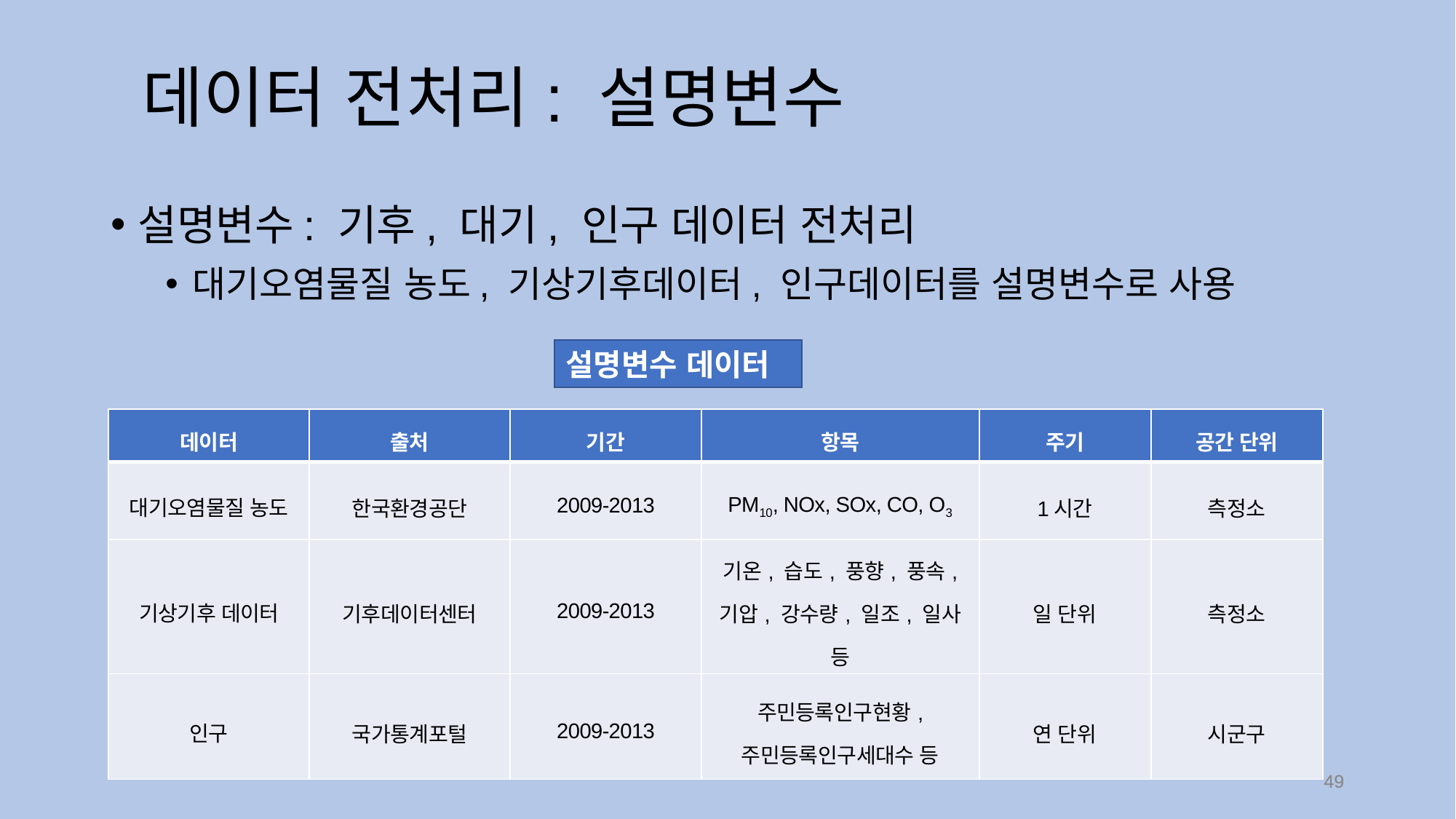

# 데이터 전처리: 설명변수
설명변수: 기후, 대기, 인구 데이터 전처리
대기오염물질 농도, 기상기후데이터, 인구데이터를 설명변수로 사용

설명변수 데이터
| 데이터 | 출처 | 기간 | 항목 | 주기 | 공간 단위 |
| --- | --- | --- | --- | --- | --- |
| 대기오염물질 농도 | 한국환경공단 | 2009-2013 | PM10, NOx, SOx, CO, O3 | 1시간 | 측정소 |
| 기상기후 데이터 | 기후데이터센터 | 2009-2013 | 기온, 습도, 풍향, 풍속, 기압, 강수량, 일조, 일사 등 | 일 단위 | 측정소 |
| 인구 | 국가통계포털 | 2009-2013 | 주민등록인구현황, 주민등록인구세대수 등 | 연 단위 | 시군구 |
49
49